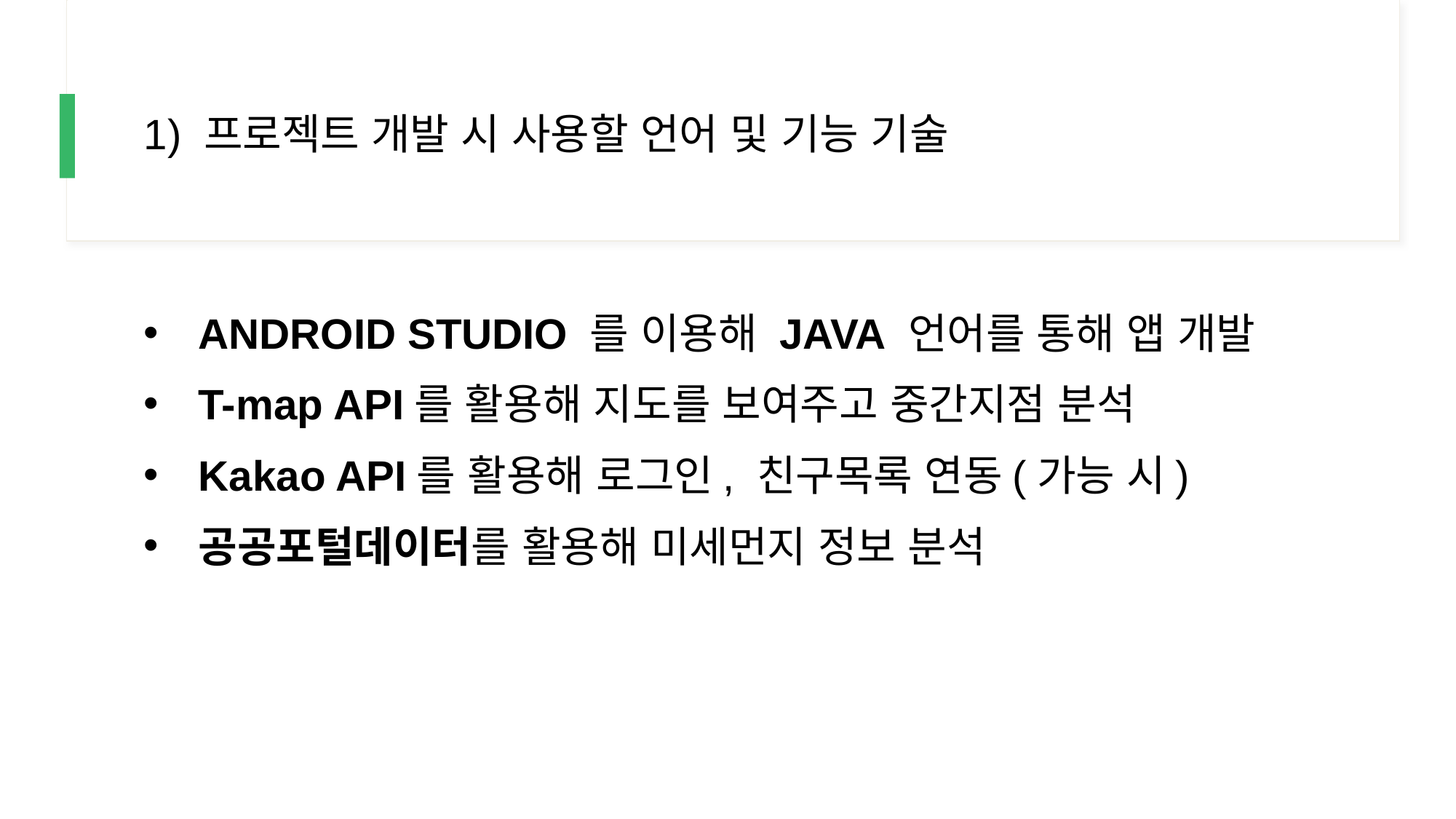

# 1) 프로젝트 개발 시 사용할 언어 및 기능 기술
ANDROID STUDIO 를 이용해 JAVA 언어를 통해 앱 개발
T-map API를 활용해 지도를 보여주고 중간지점 분석
Kakao API를 활용해 로그인, 친구목록 연동(가능 시)
공공포털데이터를 활용해 미세먼지 정보 분석